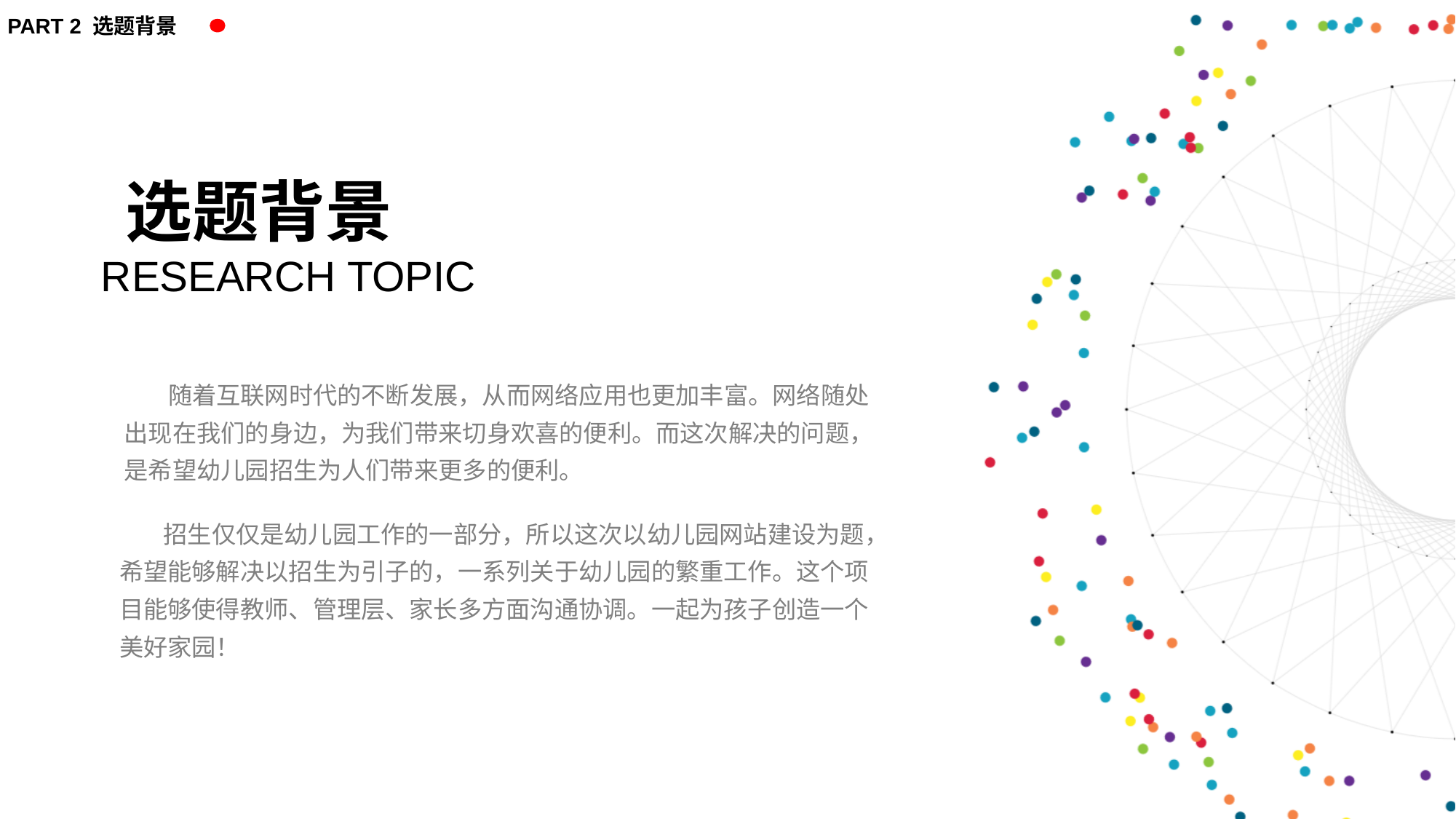

PART 2 选题背景

选题背景
RESEARCH TOPIC
       随着互联网时代的不断发展，从而网络应用也更加丰富。网络随处出现在我们的身边，为我们带来切身欢喜的便利。而这次解决的问题，是希望幼儿园招生为人们带来更多的便利。
       招生仅仅是幼儿园工作的一部分，所以这次以幼儿园网站建设为题，希望能够解决以招生为引子的，一系列关于幼儿园的繁重工作。这个项目能够使得教师、管理层、家长多方面沟通协调。一起为孩子创造一个美好家园！